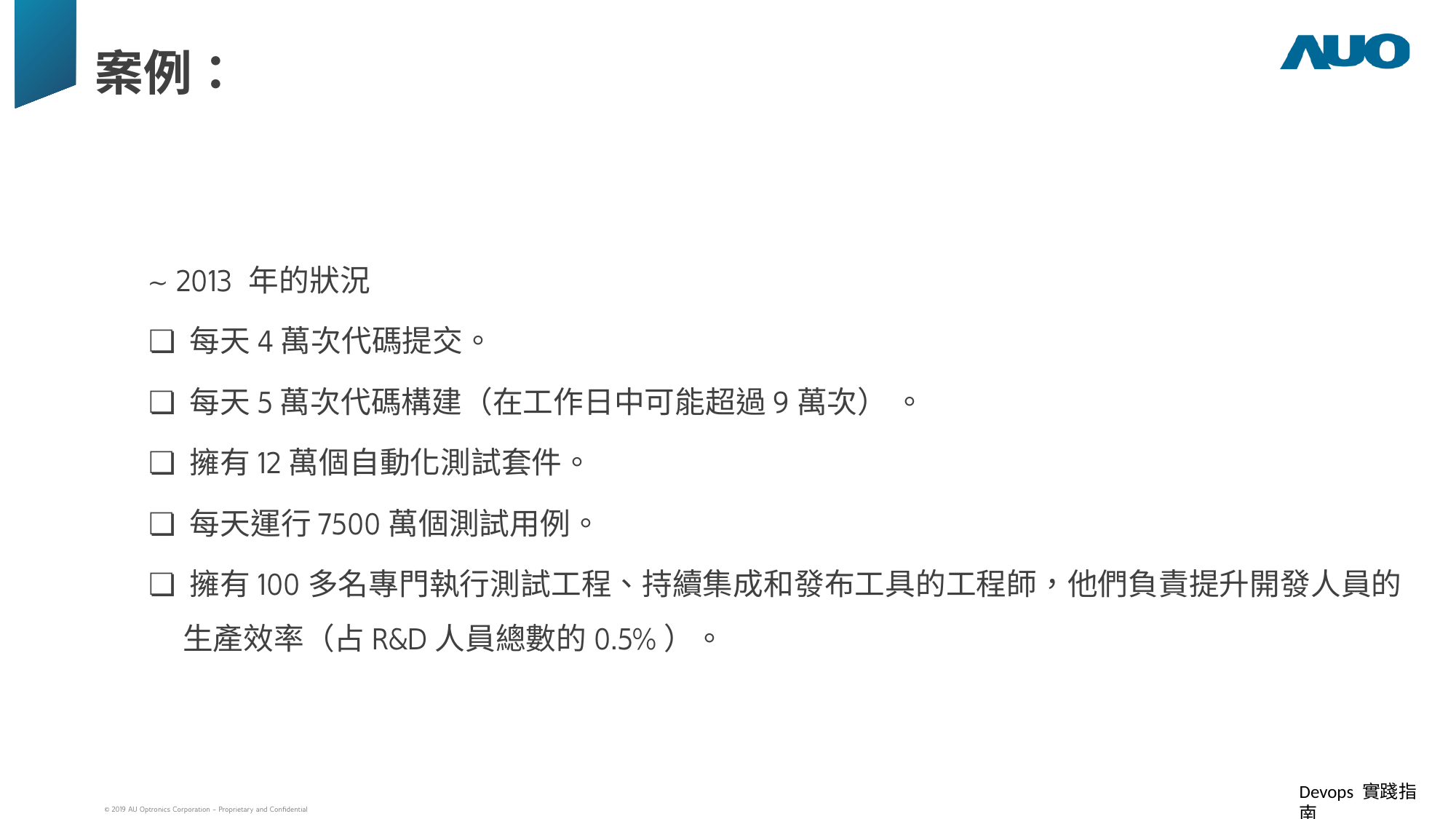

# 案例：
~ 2013 年的狀況
❏ 每天4萬次代碼提交。
❏ 每天5萬次代碼構建（在工作日中可能超過9萬次） 。
❏ 擁有12萬個自動化測試套件。
❏ 每天運行7500萬個測試用例。
❏ 擁有100多名專門執行測試工程、持續集成和發布工具的工程師，他們負責提升開發人員的生產效率（占R&D人員總數的0.5%）。
Devops 實踐指南